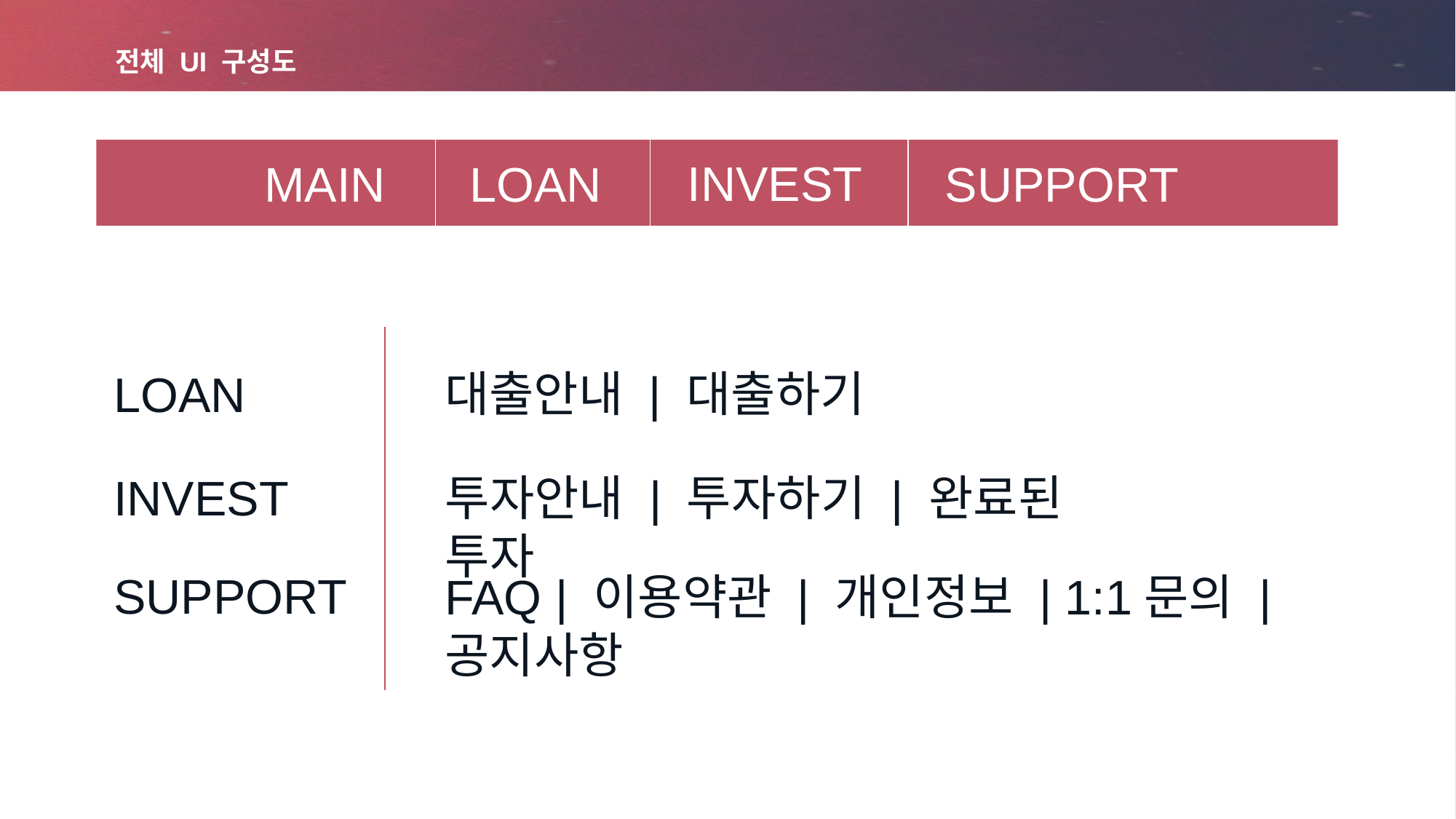

# 전체 UI 구성도

INVEST
LOAN
SUPPORT
MAIN
대출안내 | 대출하기
LOAN
INVEST
투자안내 | 투자하기 | 완료된 투자
SUPPORT
FAQ | 이용약관 | 개인정보 | 1:1문의 | 공지사항